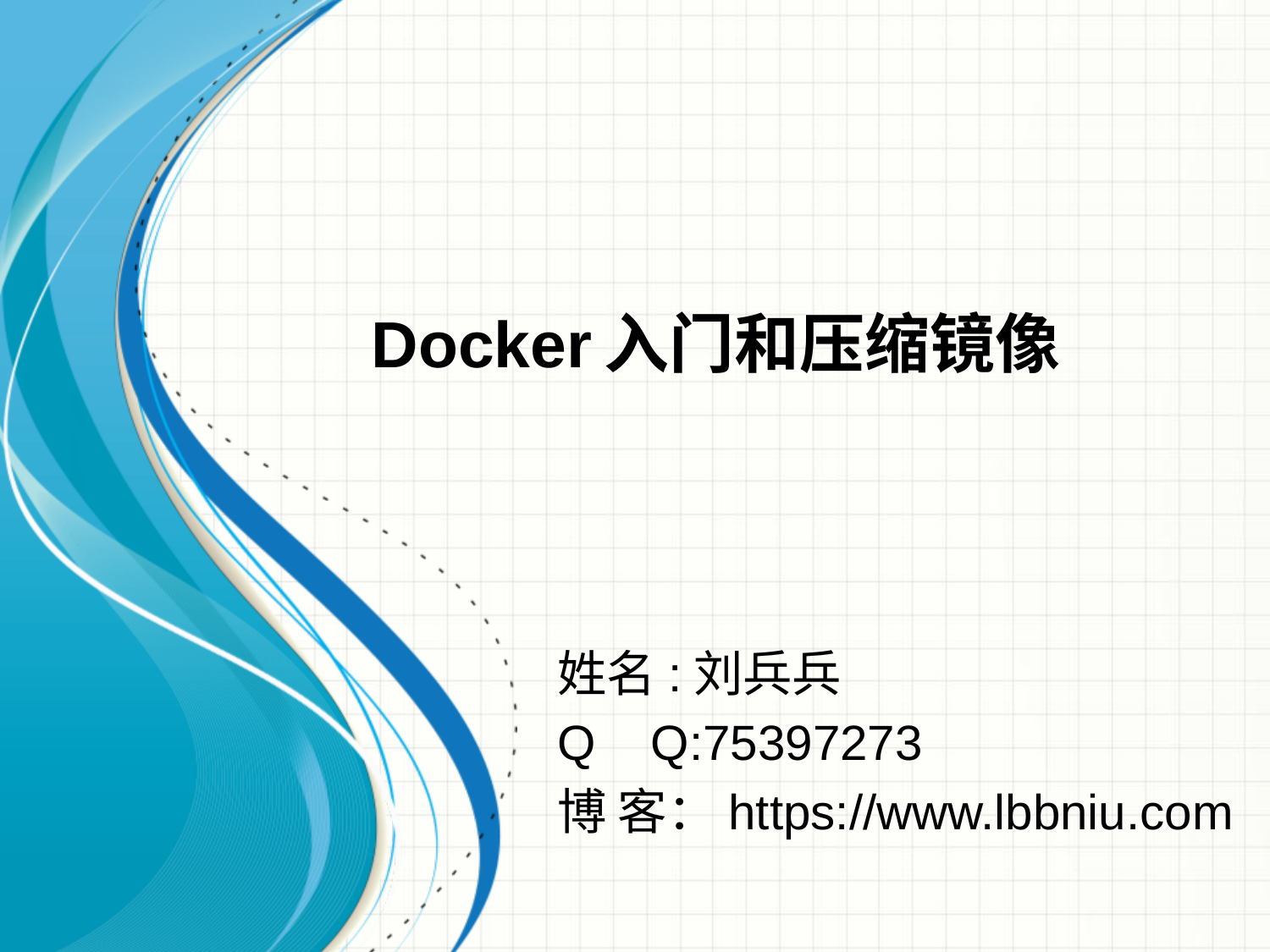

# Docker入门和压缩镜像
姓名:刘兵兵
Q    Q:75397273
博 客：https://www.lbbniu.com